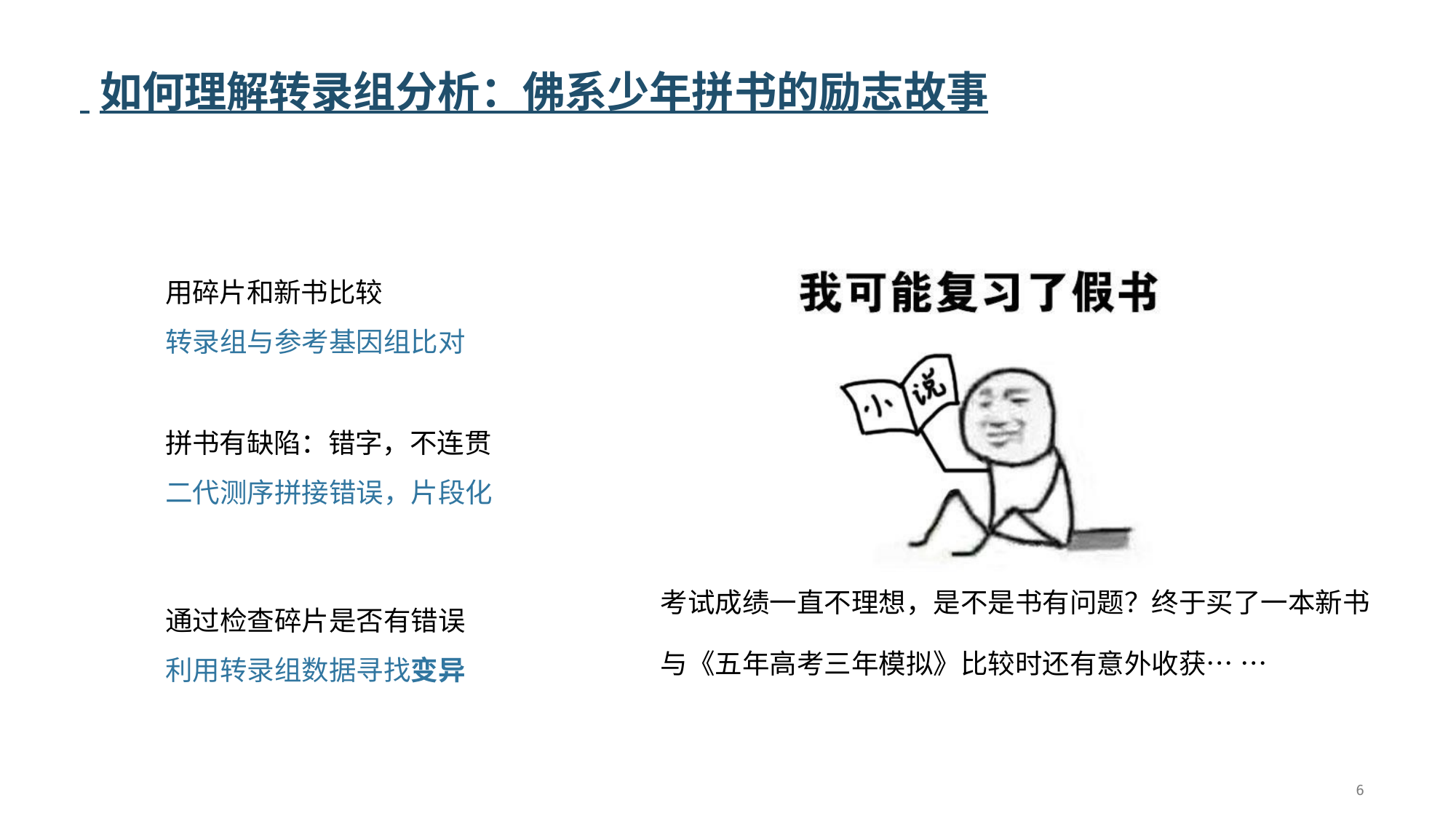

# 如何理解转录组分析：佛系少年拼书的励志故事
用碎片和新书比较
转录组与参考基因组比对

拼书有缺陷：错字，不连贯
二代测序拼接错误，片段化

通过检查碎片是否有错误 利用转录组数据寻找变异

考试成绩一直不理想，是不是书有问题？终于买了一本新书
与《五年高考三年模拟》比较时还有意外收获……
6